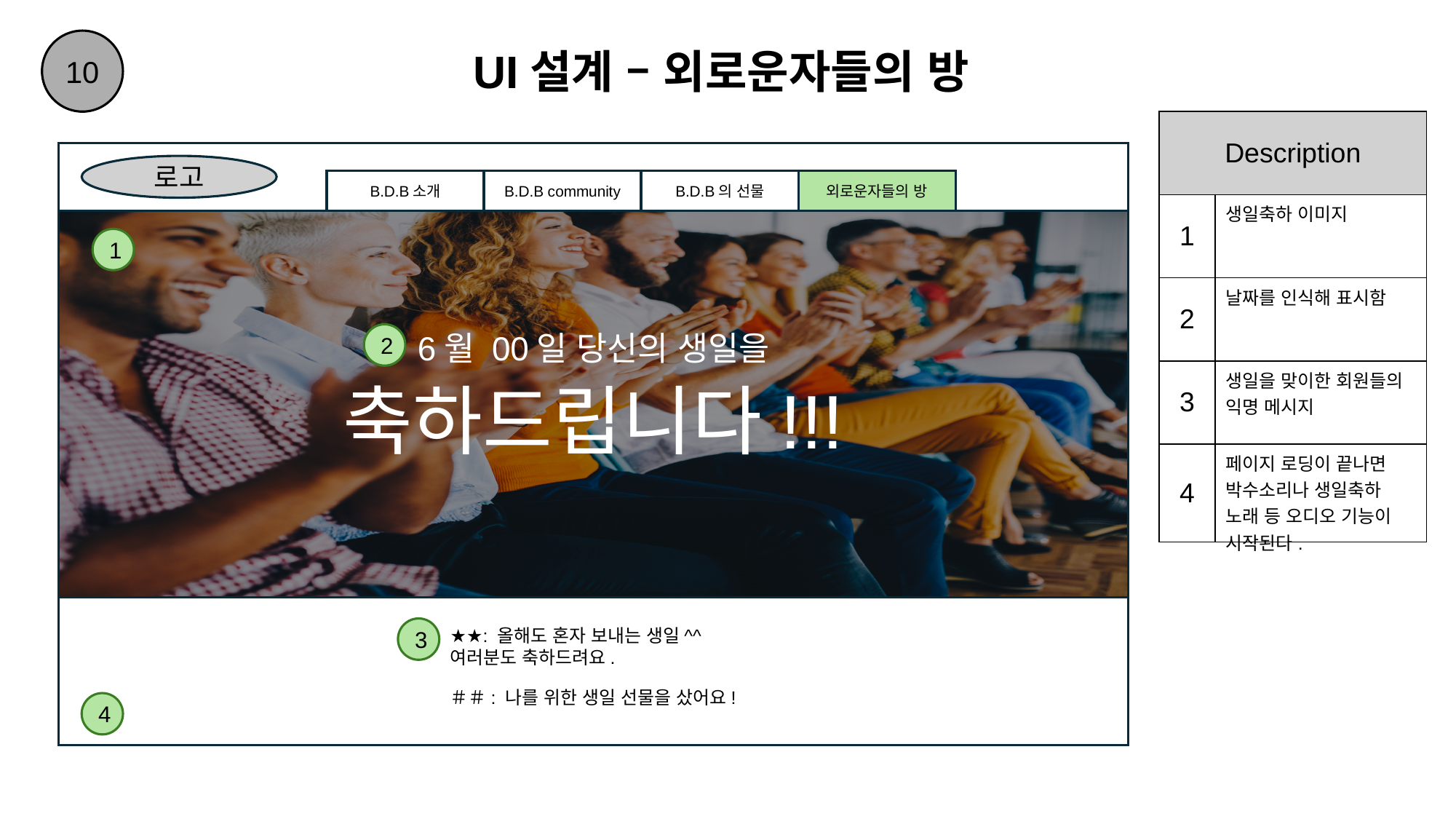

10
# UI설계 – 외로운자들의 방
| Description |  |
| --- | --- |
| 1 | 생일축하 이미지 |
| 2 | 날짜를 인식해 표시함 |
| 3 | 생일을 맞이한 회원들의 익명 메시지 |
| 4 | 페이지 로딩이 끝나면 박수소리나 생일축하 노래 등 오디오 기능이 시작된다. |

로고
외로운자들의 방
B.D.B소개
B.D.B community
B.D.B의 선물

1
6월 00일 당신의 생일을
2
축하드립니다!!!
3
★★: 올해도 혼자 보내는 생일^^
여러분도 축하드려요.
＃＃: 나를 위한 생일 선물을 샀어요!
4